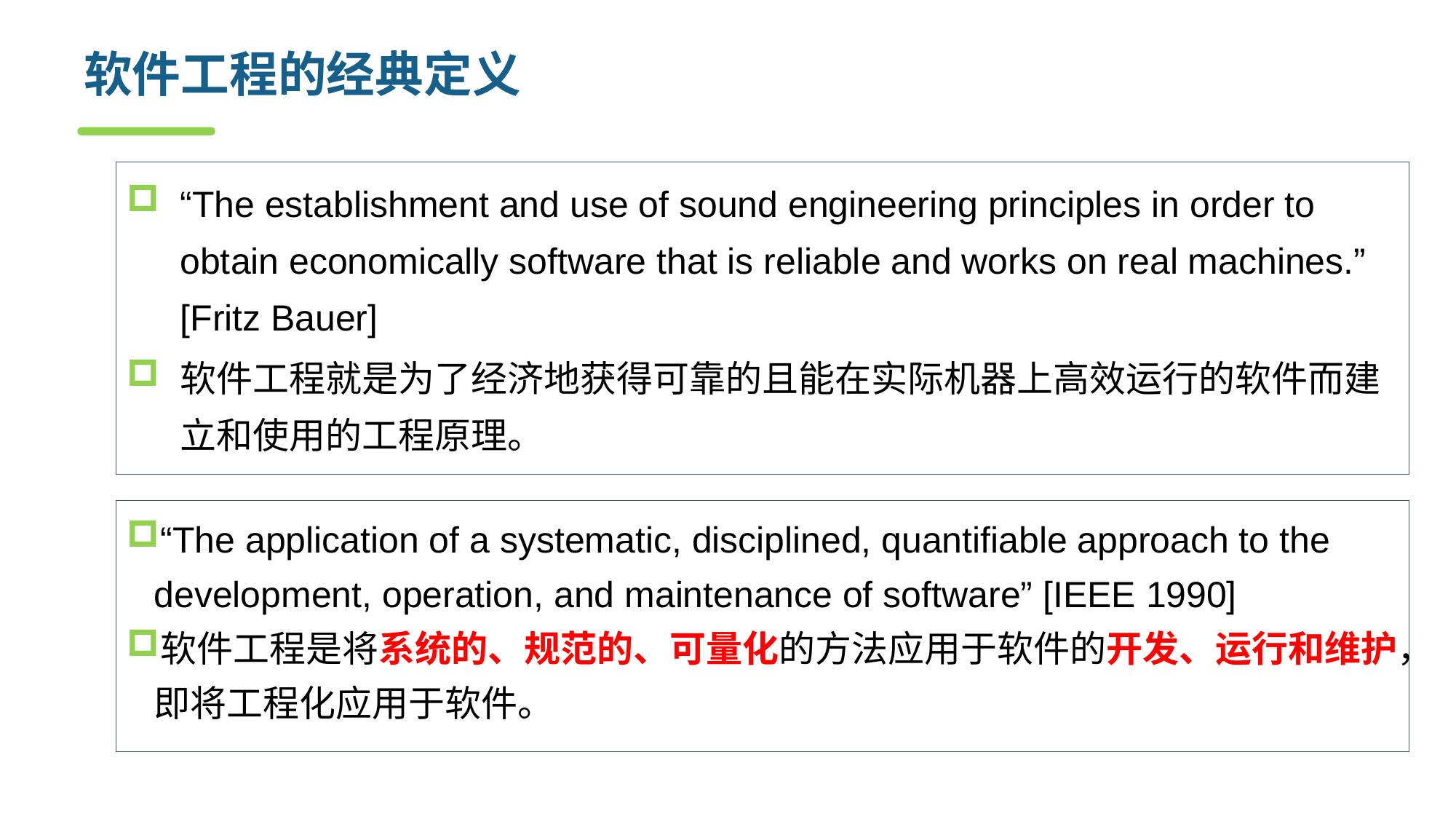

# 软件工程的经典定义
“The establishment and use of sound engineering principles in order to obtain economically software that is reliable and works on real machines.” [Fritz Bauer]
软件工程就是为了经济地获得可靠的且能在实际机器上高效运行的软件而建立和使用的工程原理。
“The application of a systematic, disciplined, quantifiable approach to the development, operation, and maintenance of software” [IEEE 1990]
软件工程是将系统的、规范的、可量化的方法应用于软件的开发、运行和维护，即将工程化应用于软件。
26